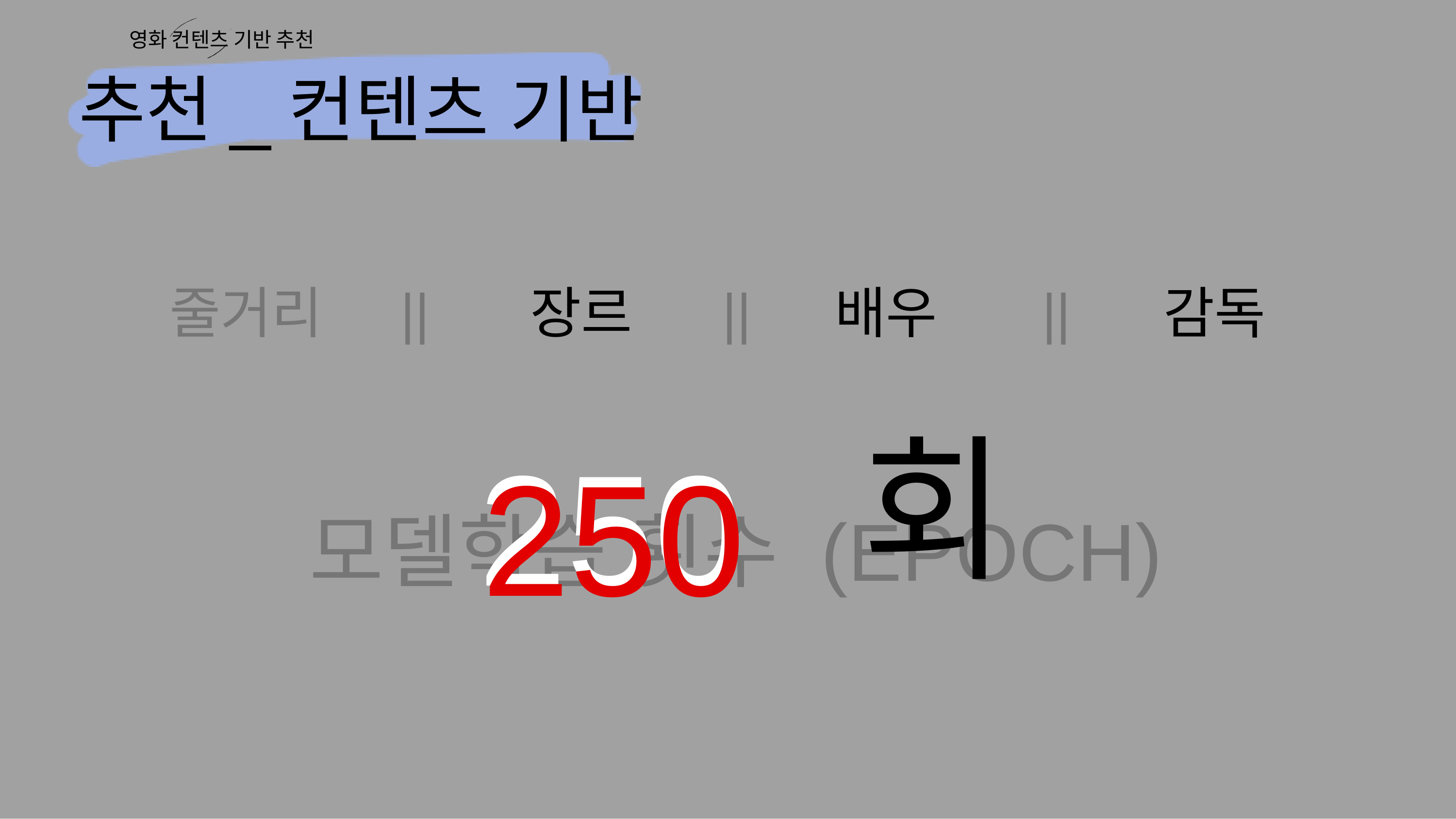

영화 컨텐츠 기반 추천

추천_컨텐츠 기반
줄거리
||
장르
||
배우
||
감독
250
250
모델학습 횟수 (EPOCH)
회